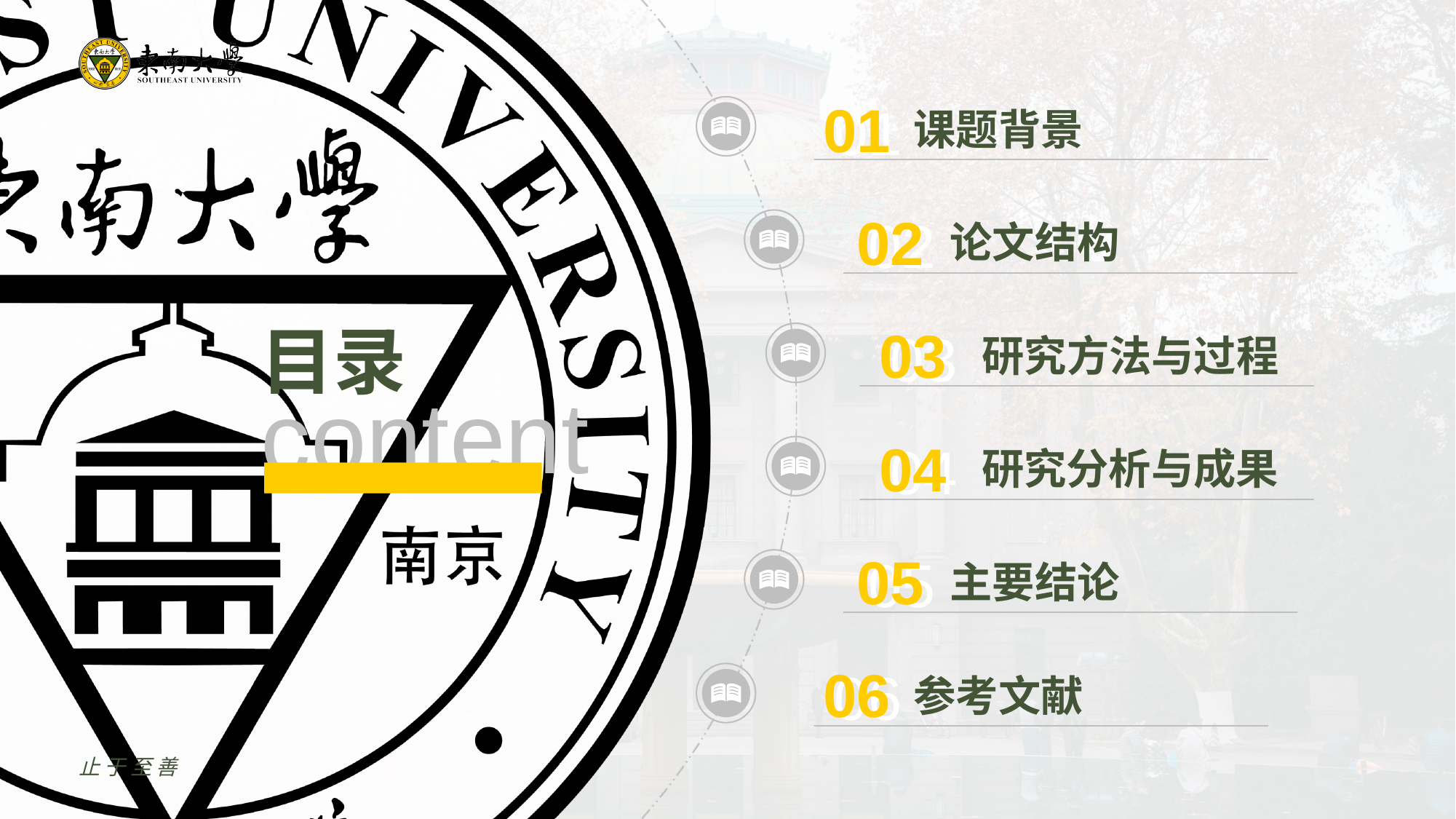

01
01

课题背景
02
02

论文结构
03
03

研究方法与过程
04
04

研究分析与成果

05
05

主要结论
06
06

参考文献
止于至善